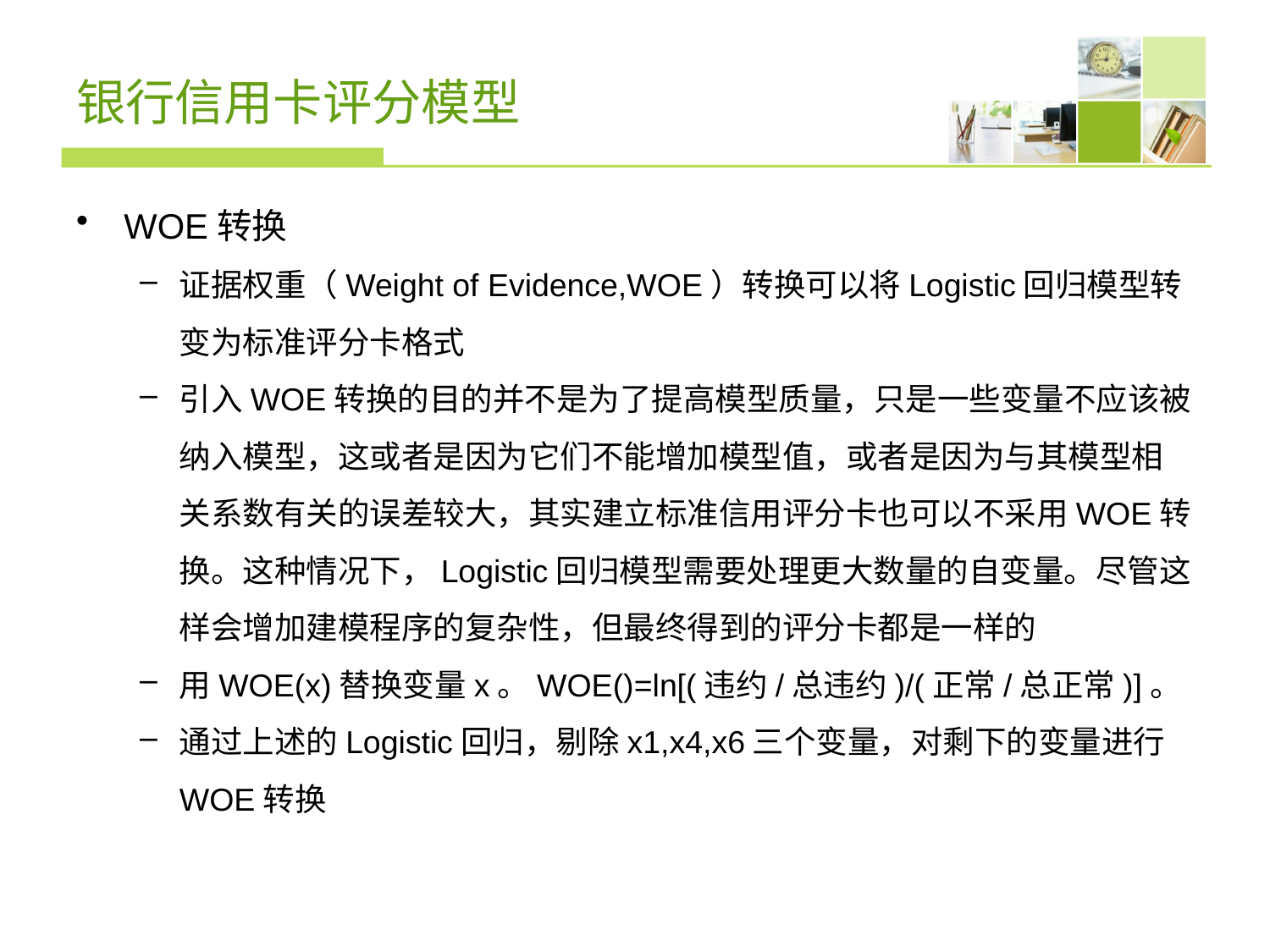

# 银行信用卡评分模型
WOE转换
证据权重（Weight of Evidence,WOE）转换可以将Logistic回归模型转变为标准评分卡格式
引入WOE转换的目的并不是为了提高模型质量，只是一些变量不应该被纳入模型，这或者是因为它们不能增加模型值，或者是因为与其模型相关系数有关的误差较大，其实建立标准信用评分卡也可以不采用WOE转换。这种情况下，Logistic回归模型需要处理更大数量的自变量。尽管这样会增加建模程序的复杂性，但最终得到的评分卡都是一样的
用WOE(x)替换变量x。WOE()=ln[(违约/总违约)/(正常/总正常)]。
通过上述的Logistic回归，剔除x1,x4,x6三个变量，对剩下的变量进行WOE转换